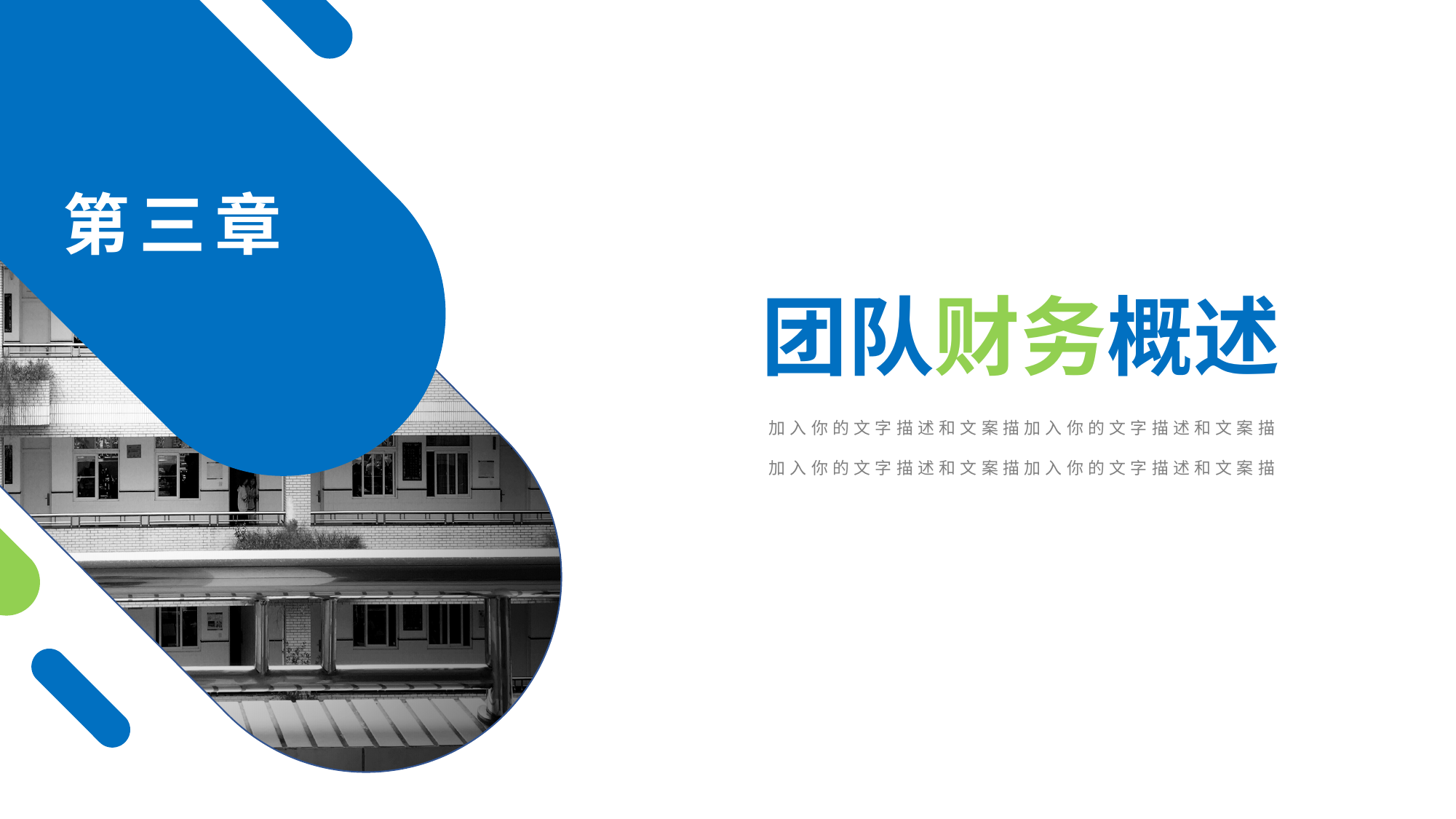

第三章
团队财务概述
加入你的文字描述和文案描加入你的文字描述和文案描
加入你的文字描述和文案描加入你的文字描述和文案描